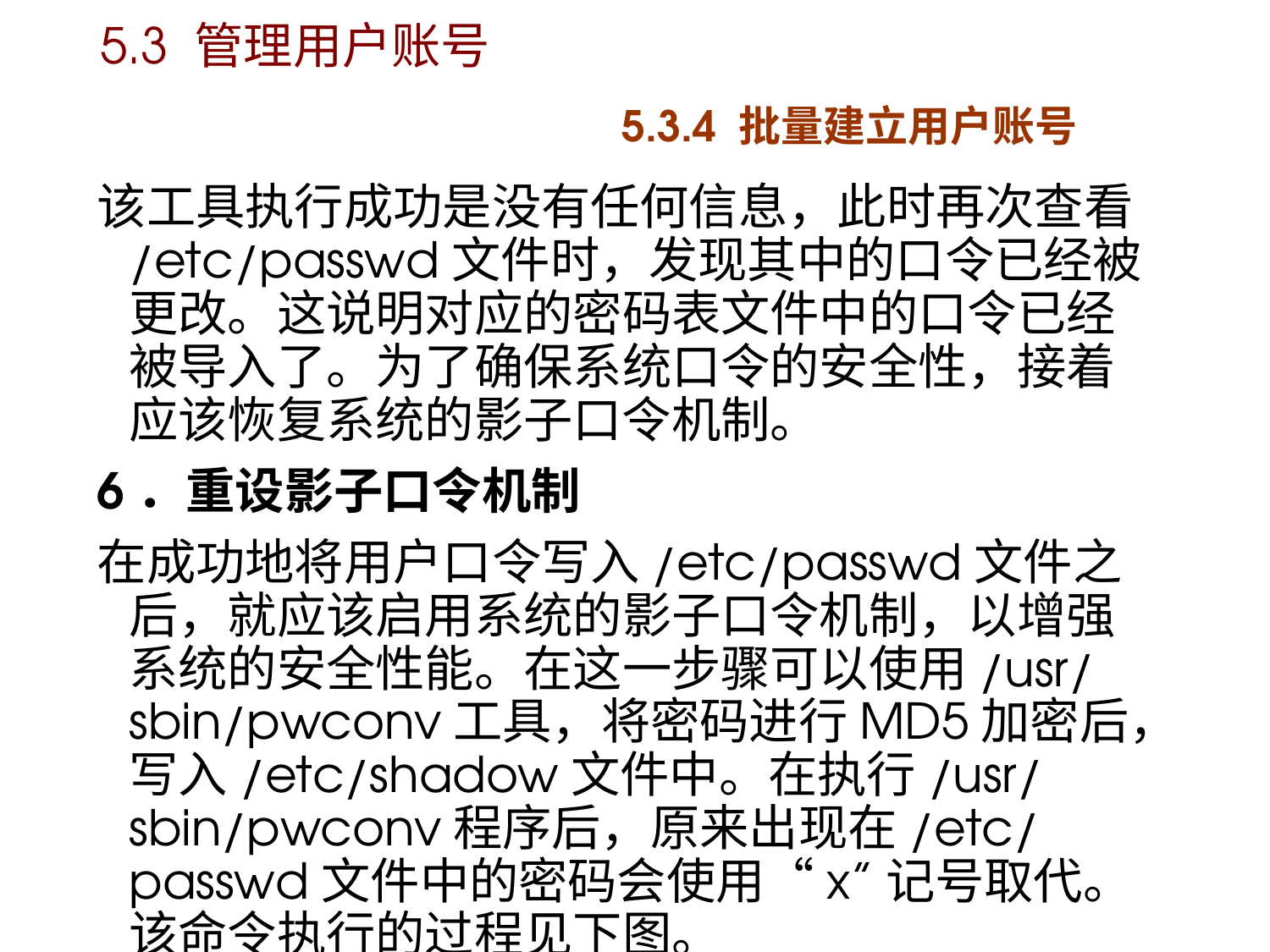

# 5.3 管理用户账号 5.3.4 批量建立用户账号
该工具执行成功是没有任何信息，此时再次查看/etc/passwd文件时，发现其中的口令已经被更改。这说明对应的密码表文件中的口令已经被导入了。为了确保系统口令的安全性，接着应该恢复系统的影子口令机制。
6．重设影子口令机制
在成功地将用户口令写入/etc/passwd文件之后，就应该启用系统的影子口令机制，以增强系统的安全性能。在这一步骤可以使用/usr/sbin/pwconv工具，将密码进行MD5加密后，写入/etc/shadow文件中。在执行/usr/sbin/pwconv程序后，原来出现在/etc/passwd文件中的密码会使用“x”记号取代。该命令执行的过程见下图。
[root@myhost root]# pwconv